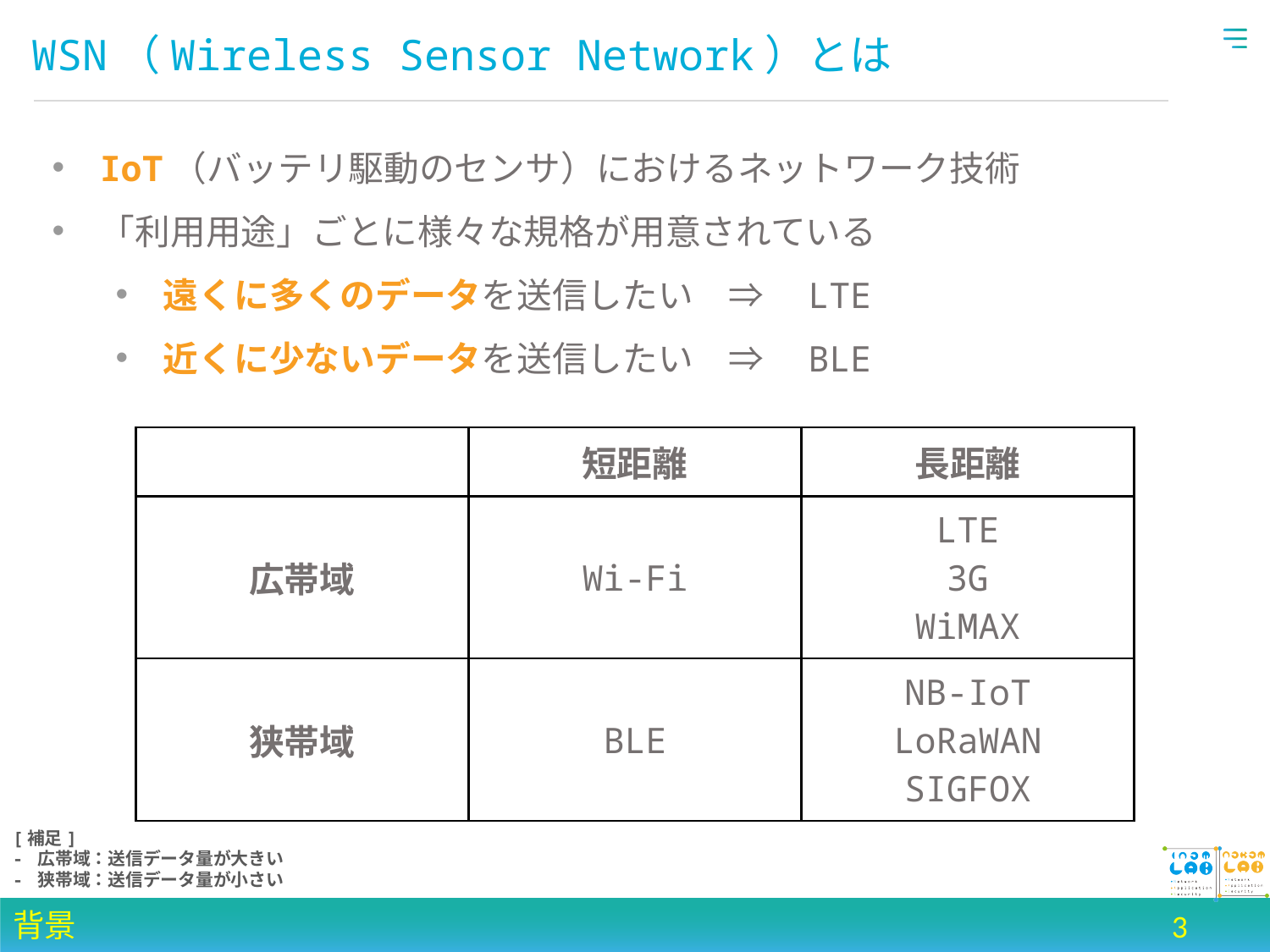

# WSN（Wireless Sensor Network）とは
IoT（バッテリ駆動のセンサ）におけるネットワーク技術
「利用用途」ごとに様々な規格が用意されている
遠くに多くのデータを送信したい　⇒　LTE
近くに少ないデータを送信したい　⇒　BLE

|  | 短距離 | 長距離 |
| --- | --- | --- |
| 広帯域 | Wi-Fi | LTE 3G WiMAX |
| 狭帯域 | BLE | NB-IoT LoRaWAN SIGFOX |
[補足]
- 広帯域：送信データ量が大きい
- 狭帯域：送信データ量が小さい
背景